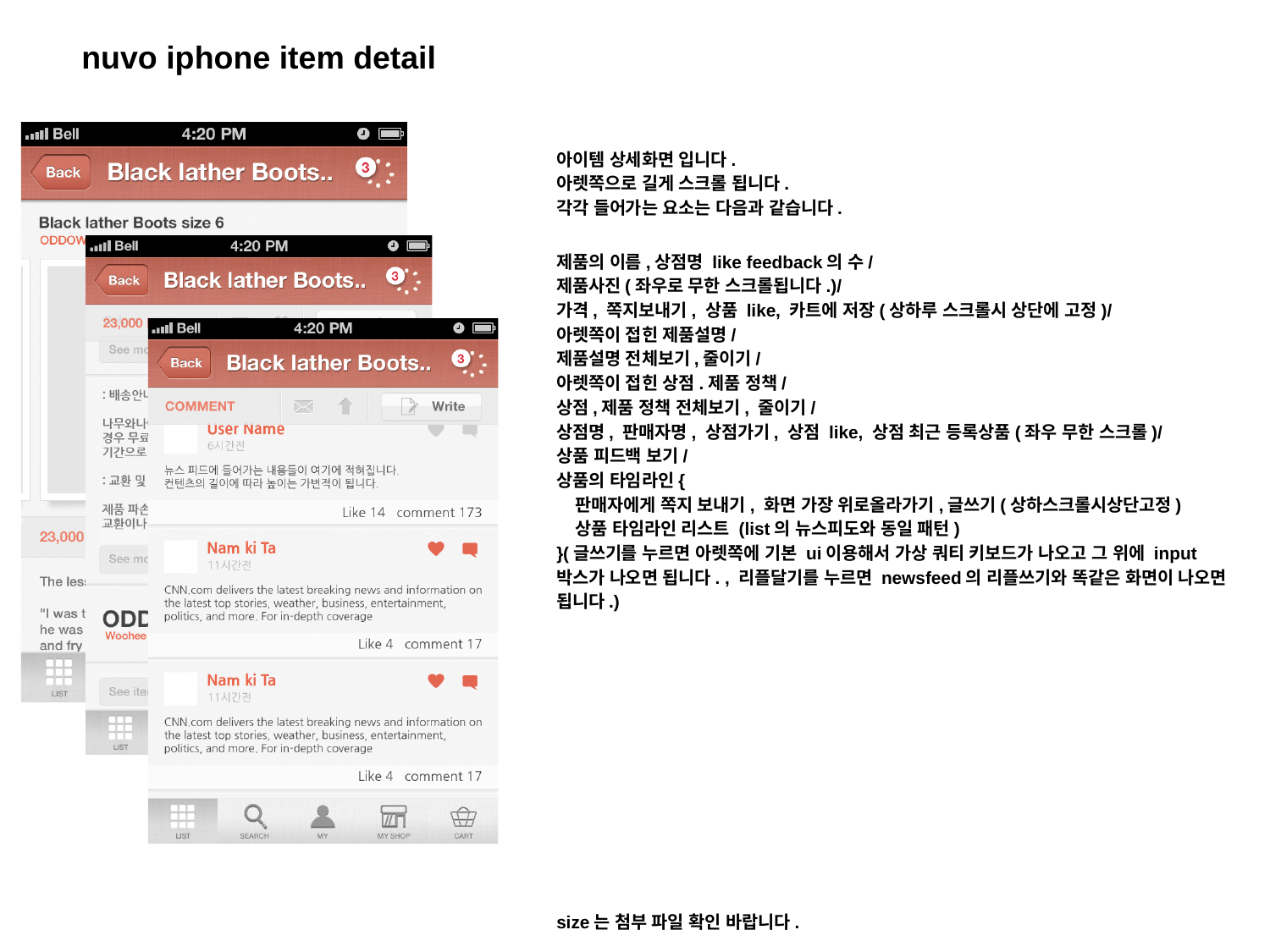

# nuvo iphone item detail

아이템 상세화면 입니다.
아렛쪽으로 길게 스크롤 됩니다.
각각 들어가는 요소는 다음과 같습니다.

제품의 이름,상점명 like feedback의 수/
제품사진(좌우로 무한 스크롤됩니다.)/
가격, 쪽지보내기, 상품 like, 카트에 저장(상하루 스크롤시 상단에 고정)/
아렛쪽이 접힌 제품설명/
제품설명 전체보기,줄이기/
아렛쪽이 접힌 상점.제품 정책/
상점,제품 정책 전체보기, 줄이기/
상점명, 판매자명, 상점가기, 상점 like, 상점 최근 등록상품(좌우 무한 스크롤)/
상품 피드백 보기/
상품의 타임라인{
   판매자에게 쪽지 보내기, 화면 가장 위로올라가기,글쓰기(상하스크롤시상단고정)
   상품 타임라인 리스트 (list의 뉴스피도와 동일 패턴)
}(글쓰기를 누르면 아렛쪽에 기본 ui이용해서 가상 쿼티 키보드가 나오고 그 위에 input박스가 나오면 됩니다. , 리플달기를 누르면 newsfeed의 리플쓰기와 똑같은 화면이 나오면 됩니다.)

size는 첨부 파일 확인 바랍니다.